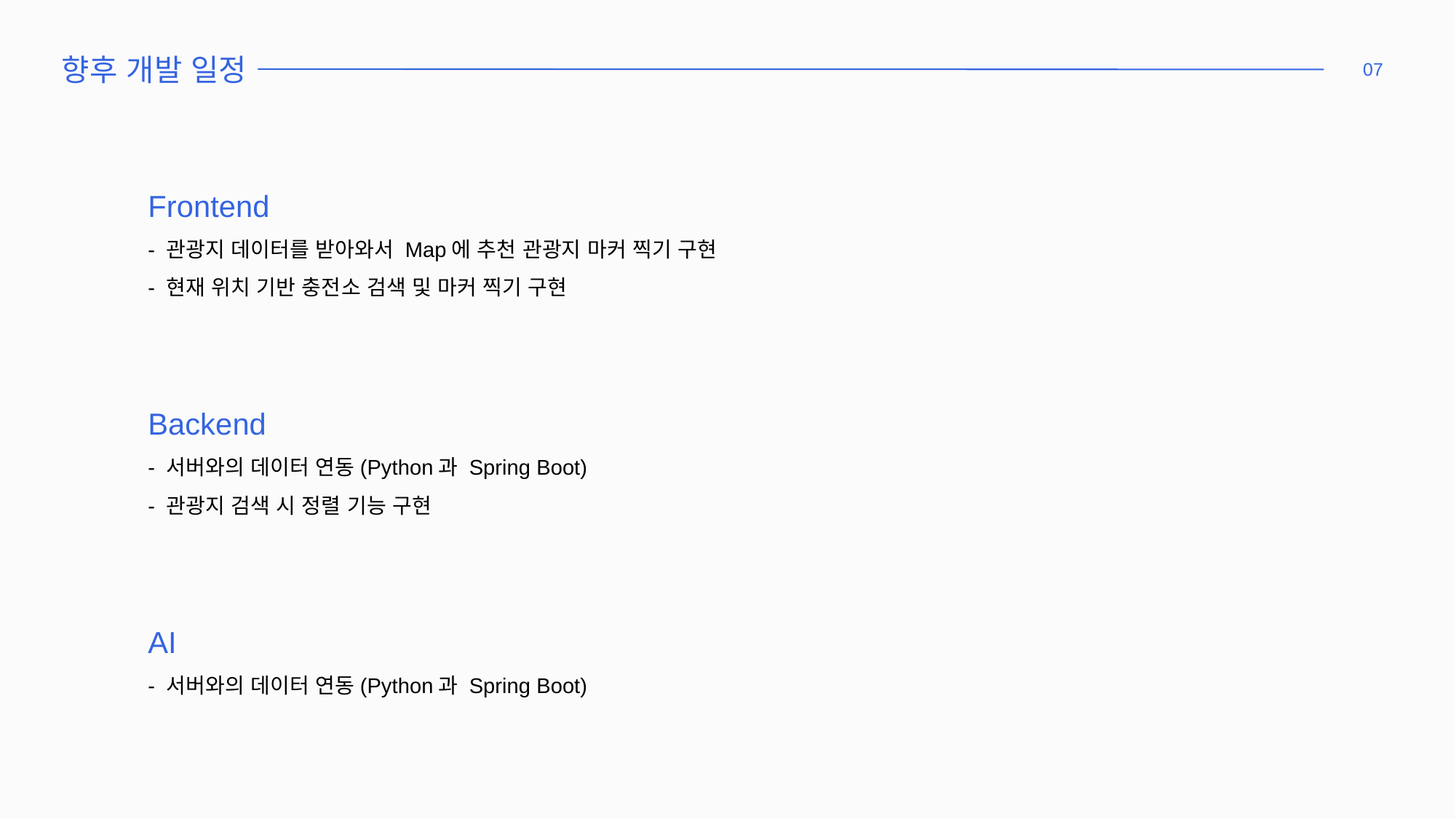

향후 개발 일정
07
Frontend
- 관광지 데이터를 받아와서 Map에 추천 관광지 마커 찍기 구현
- 현재 위치 기반 충전소 검색 및 마커 찍기 구현

Backend
- 서버와의 데이터 연동(Python과 Spring Boot)
- 관광지 검색 시 정렬 기능 구현

AI
- 서버와의 데이터 연동(Python과 Spring Boot)